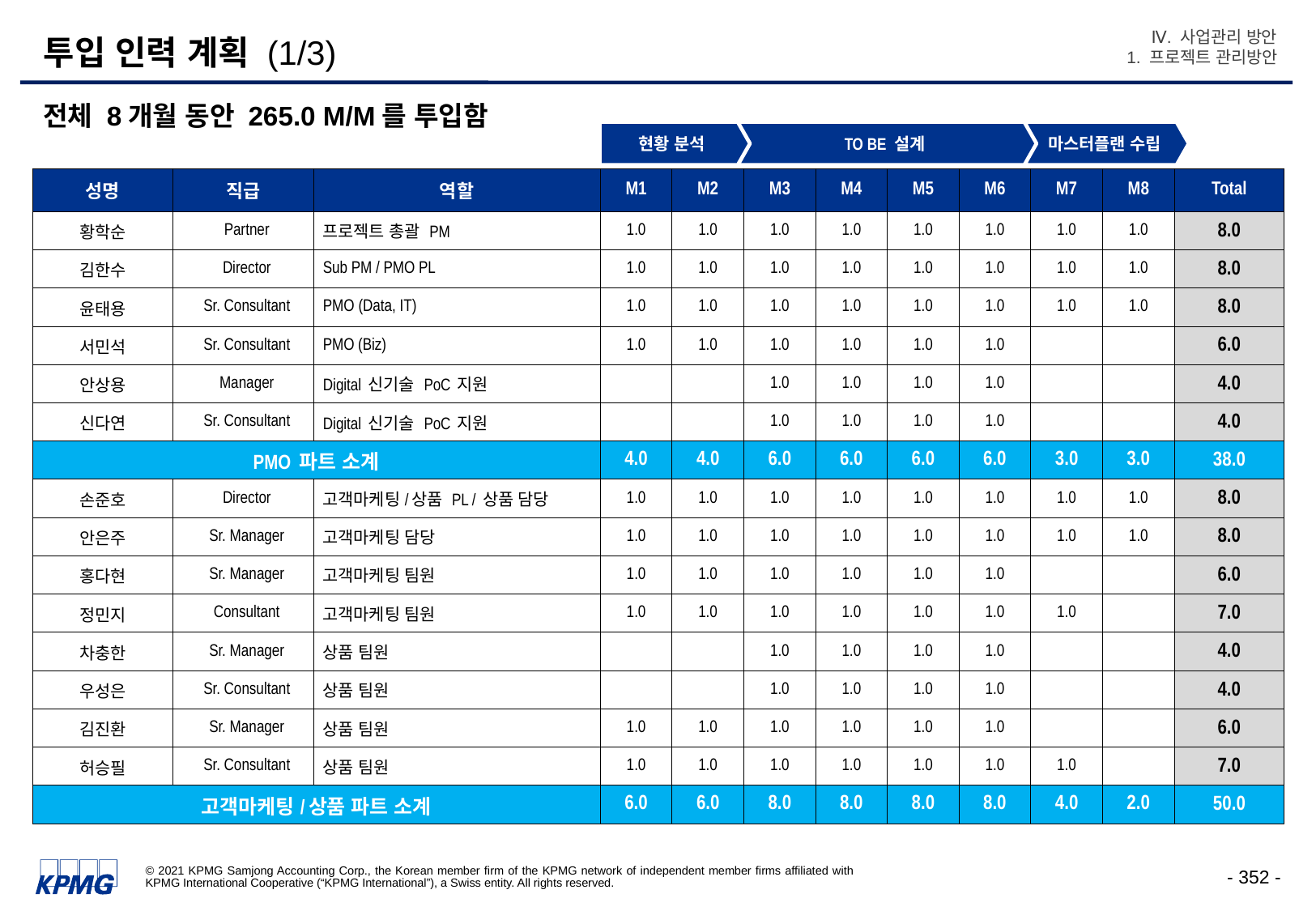

Ⅳ. 사업관리 방안
1. 프로젝트 관리방안
# 투입 인력 계획 (1/3)
전체 8개월 동안 265.0 M/M를 투입함
현황 분석
TO BE 설계
마스터플랜 수립
| 성명 | 직급 | 역할 | M1 | M2 | M3 | M4 | M5 | M6 | M7 | M8 | Total |
| --- | --- | --- | --- | --- | --- | --- | --- | --- | --- | --- | --- |
| 황학순 | Partner | 프로젝트 총괄 PM | 1.0 | 1.0 | 1.0 | 1.0 | 1.0 | 1.0 | 1.0 | 1.0 | 8.0 |
| 김한수 | Director | Sub PM / PMO PL | 1.0 | 1.0 | 1.0 | 1.0 | 1.0 | 1.0 | 1.0 | 1.0 | 8.0 |
| 윤태용 | Sr. Consultant | PMO (Data, IT) | 1.0 | 1.0 | 1.0 | 1.0 | 1.0 | 1.0 | 1.0 | 1.0 | 8.0 |
| 서민석 | Sr. Consultant | PMO (Biz) | 1.0 | 1.0 | 1.0 | 1.0 | 1.0 | 1.0 |  |  | 6.0 |
| 안상용 | Manager | Digital 신기술 PoC 지원 |  |  | 1.0 | 1.0 | 1.0 | 1.0 |  |  | 4.0 |
| 신다연 | Sr. Consultant | Digital 신기술 PoC 지원 |  |  | 1.0 | 1.0 | 1.0 | 1.0 |  |  | 4.0 |
| PMO 파트 소계 |  |  | 4.0 | 4.0 | 6.0 | 6.0 | 6.0 | 6.0 | 3.0 | 3.0 | 38.0 |
| 손준호 | Director | 고객마케팅/상품 PL / 상품 담당 | 1.0 | 1.0 | 1.0 | 1.0 | 1.0 | 1.0 | 1.0 | 1.0 | 8.0 |
| 안은주 | Sr. Manager | 고객마케팅 담당 | 1.0 | 1.0 | 1.0 | 1.0 | 1.0 | 1.0 | 1.0 | 1.0 | 8.0 |
| 홍다현 | Sr. Manager | 고객마케팅 팀원 | 1.0 | 1.0 | 1.0 | 1.0 | 1.0 | 1.0 |  |  | 6.0 |
| 정민지 | Consultant | 고객마케팅 팀원 | 1.0 | 1.0 | 1.0 | 1.0 | 1.0 | 1.0 | 1.0 |  | 7.0 |
| 차충한 | Sr. Manager | 상품 팀원 |  |  | 1.0 | 1.0 | 1.0 | 1.0 |  |  | 4.0 |
| 우성은 | Sr. Consultant | 상품 팀원 |  |  | 1.0 | 1.0 | 1.0 | 1.0 |  |  | 4.0 |
| 김진환 | Sr. Manager | 상품 팀원 | 1.0 | 1.0 | 1.0 | 1.0 | 1.0 | 1.0 |  |  | 6.0 |
| 허승필 | Sr. Consultant | 상품 팀원 | 1.0 | 1.0 | 1.0 | 1.0 | 1.0 | 1.0 | 1.0 |  | 7.0 |
| 고객마케팅/상품 파트 소계 |  |  | 6.0 | 6.0 | 8.0 | 8.0 | 8.0 | 8.0 | 4.0 | 2.0 | 50.0 |